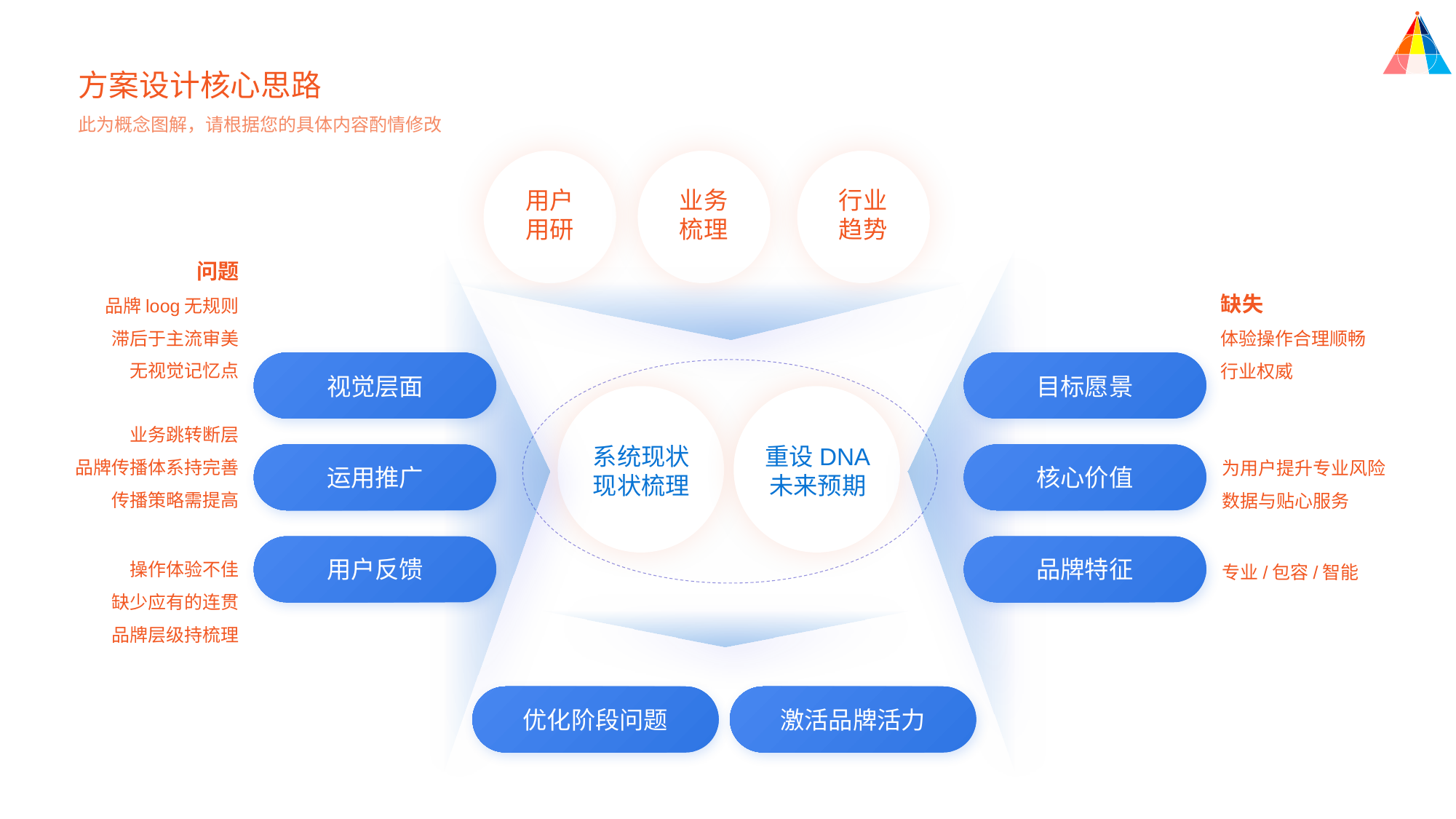

方案设计核心思路
此为概念图解，请根据您的具体内容酌情修改

用户
用研
业务
梳理
行业
趋势
问题
品牌loog无规则
滞后于主流审美
无视觉记忆点

缺失
体验操作合理顺畅
行业权威

视觉层面
目标愿景

业务跳转断层
品牌传播体系持完善
传播策略需提高
系统现状
现状梳理
重设DNA
未来预期
为用户提升专业风险
数据与贴心服务
运用推广
核心价值
操作体验不佳
缺少应有的连贯
品牌层级持梳理
专业/包容/智能
用户反馈
品牌特征

优化阶段问题
激活品牌活力